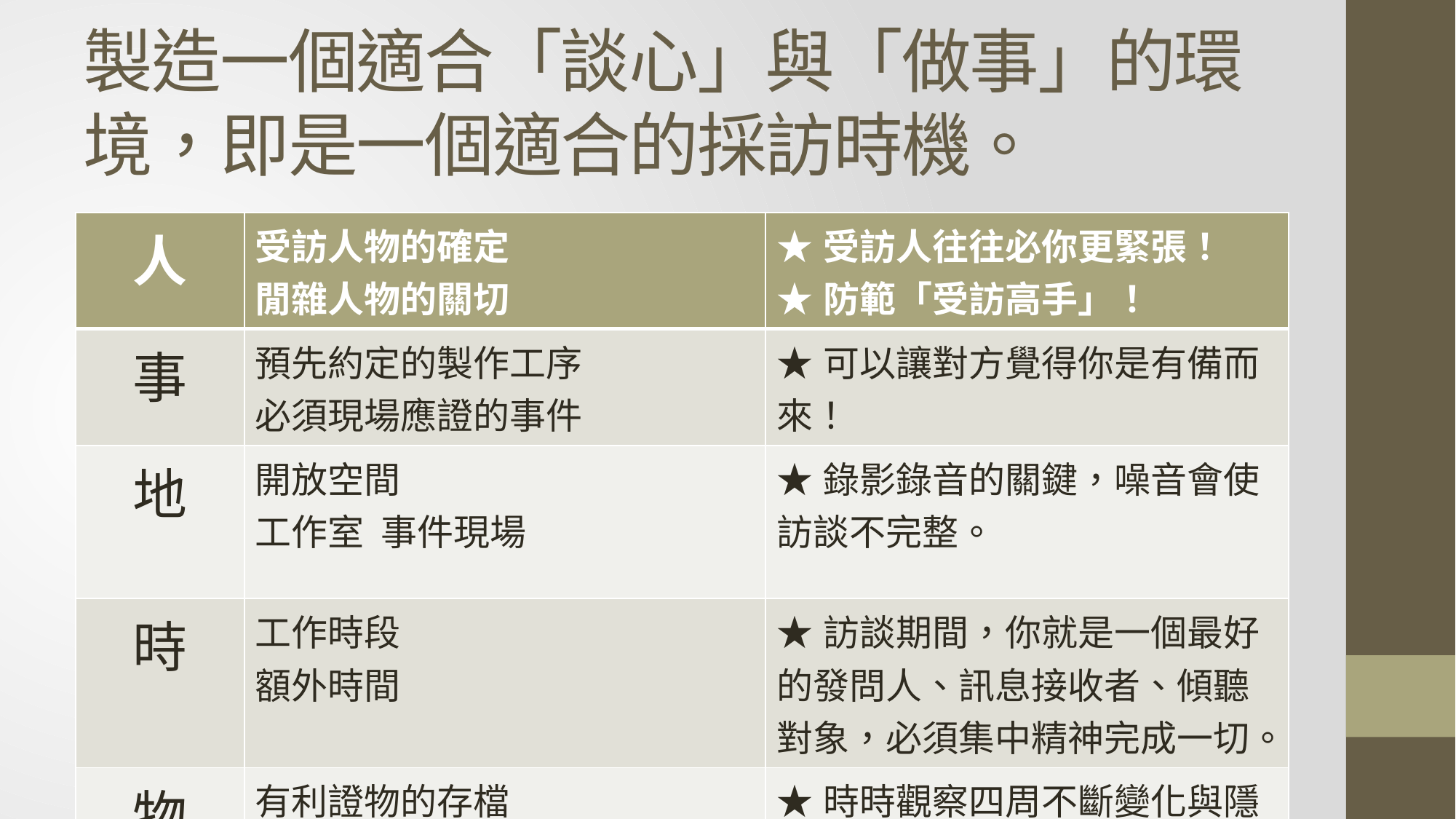

# 製造一個適合「談心」與「做事」的環境，即是一個適合的採訪時機。
| 人 | 受訪人物的確定 閒雜人物的關切 | ★受訪人往往必你更緊張！ ★防範「受訪高手」！ |
| --- | --- | --- |
| 事 | 預先約定的製作工序 必須現場應證的事件 | ★可以讓對方覺得你是有備而來！ |
| 地 | 開放空間 工作室 事件現場 | ★錄影錄音的關鍵，噪音會使訪談不完整。 |
| 時 | 工作時段 額外時間 | ★訪談期間，你就是一個最好的發問人、訊息接收者、傾聽對象，必須集中精神完成一切。 |
| 物 | 有利證物的存檔 蒐集訊息 | ★時時觀察四周不斷變化與隱藏的訊息。 |